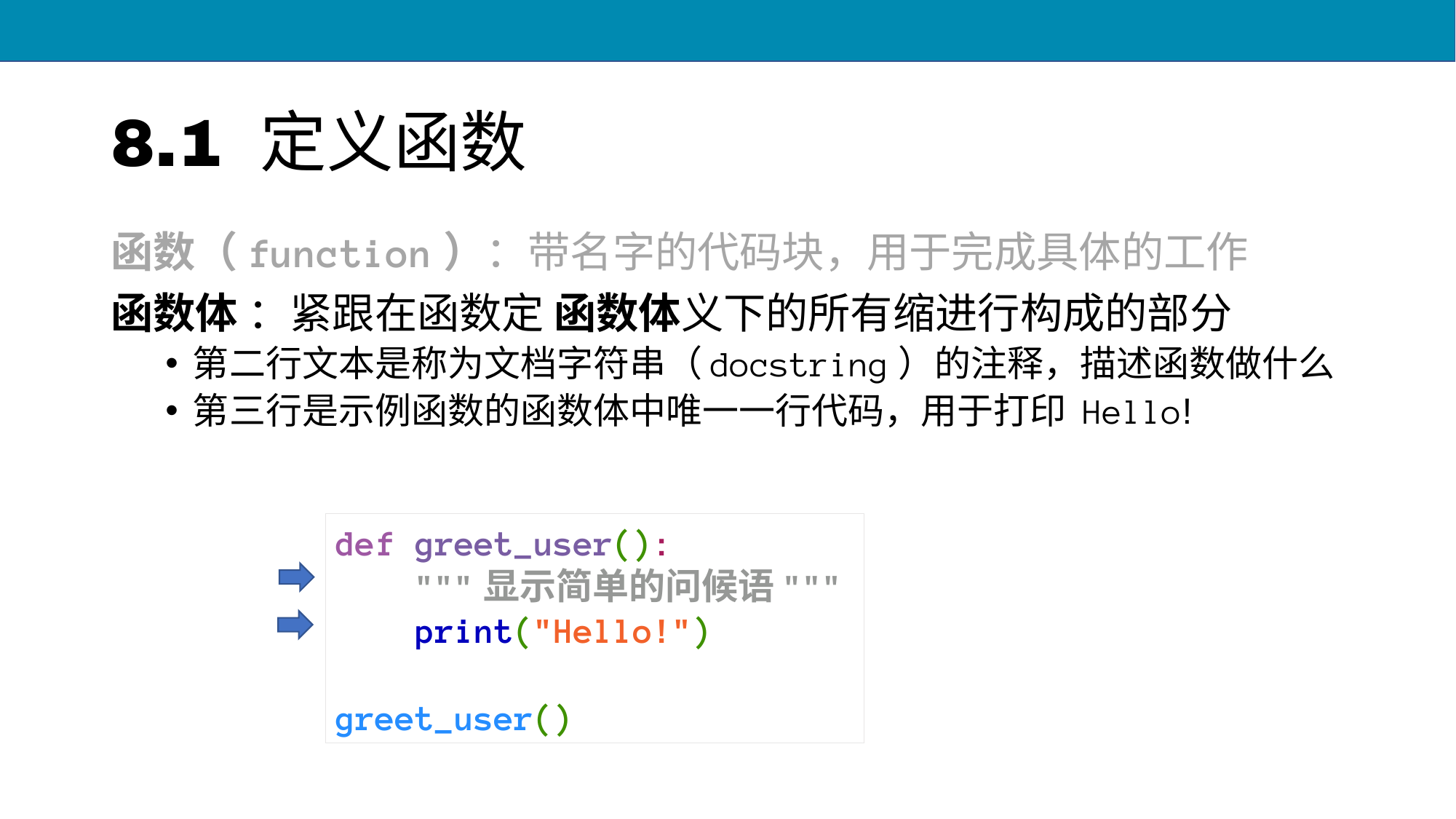

# 8.1 定义函数
函数（function）：带名字的代码块，用于完成具体的工作
函数体 ：紧跟在函数定 函数体义下的所有缩进行构成的部分
第二行文本是称为文档字符串（docstring）的注释，描述函数做什么
第三行是示例函数的函数体中唯一一行代码，用于打印 Hello!
def greet_user():
    """显示简单的问候语"""
    print("Hello!")
greet_user()